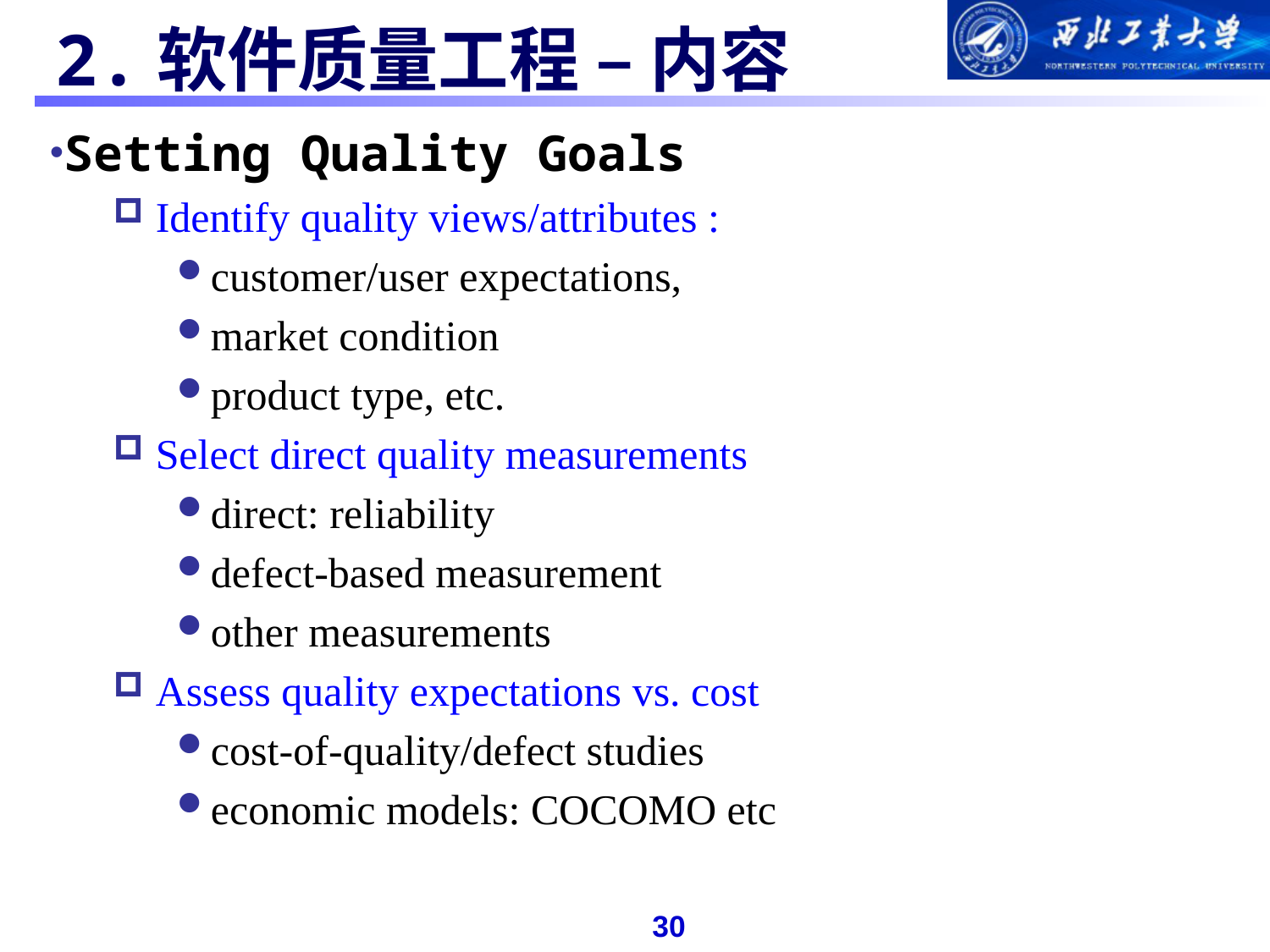

#
 2.软件质量工程 – 内容
Setting Quality Goals
 Identify quality views/attributes :
customer/user expectations,
market condition
product type, etc.
 Select direct quality measurements
direct: reliability
defect-based measurement
other measurements
 Assess quality expectations vs. cost
cost-of-quality/defect studies
economic models: COCOMO etc